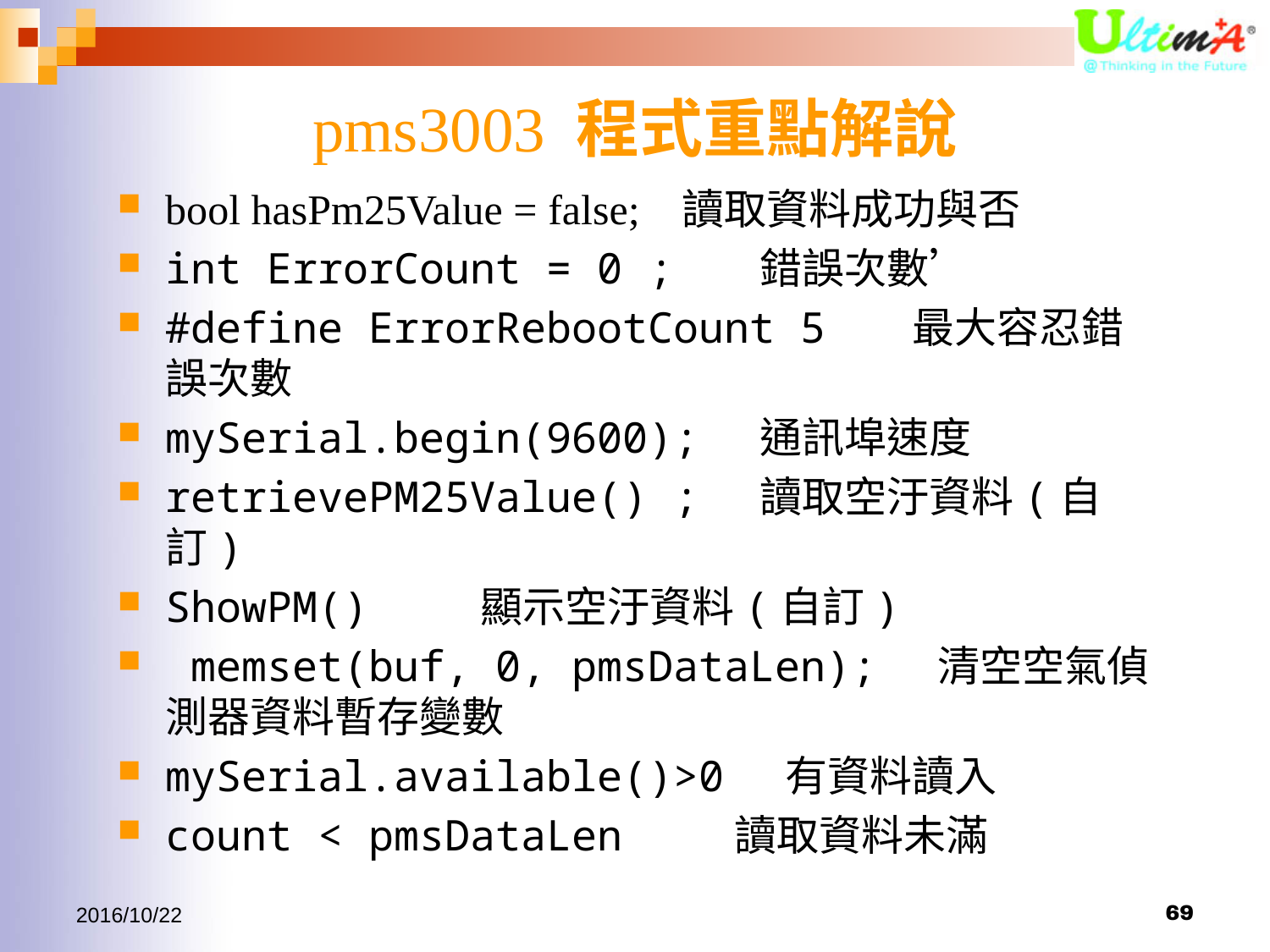

# pms3003 程式重點解說
bool hasPm25Value = false;   讀取資料成功與否
int ErrorCount = 0 ;   錯誤次數’
#define ErrorRebootCount 5   最大容忍錯誤次數
mySerial.begin(9600);  通訊埠速度
retrievePM25Value() ;  讀取空汙資料(自訂)
ShowPM()    顯示空汙資料(自訂)
 memset(buf, 0, pmsDataLen);  清空空氣偵測器資料暫存變數
mySerial.available()>0  有資料讀入
count < pmsDataLen    讀取資料未滿
2016/10/22
69